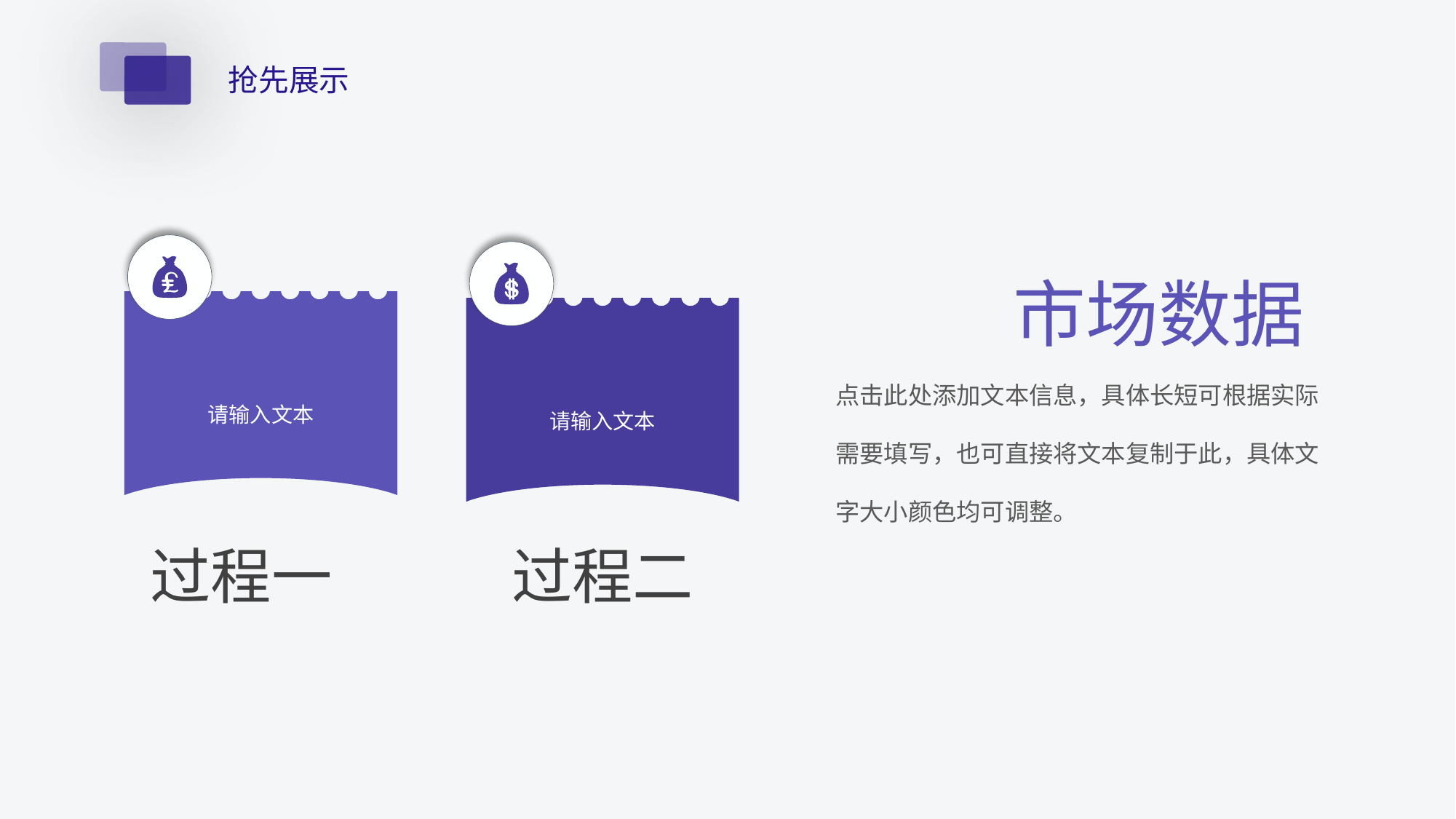

抢先展示

市场数据
请输入文本
请输入文本
点击此处添加文本信息，具体长短可根据实际需要填写，也可直接将文本复制于此，具体文字大小颜色均可调整。

过程一
过程二